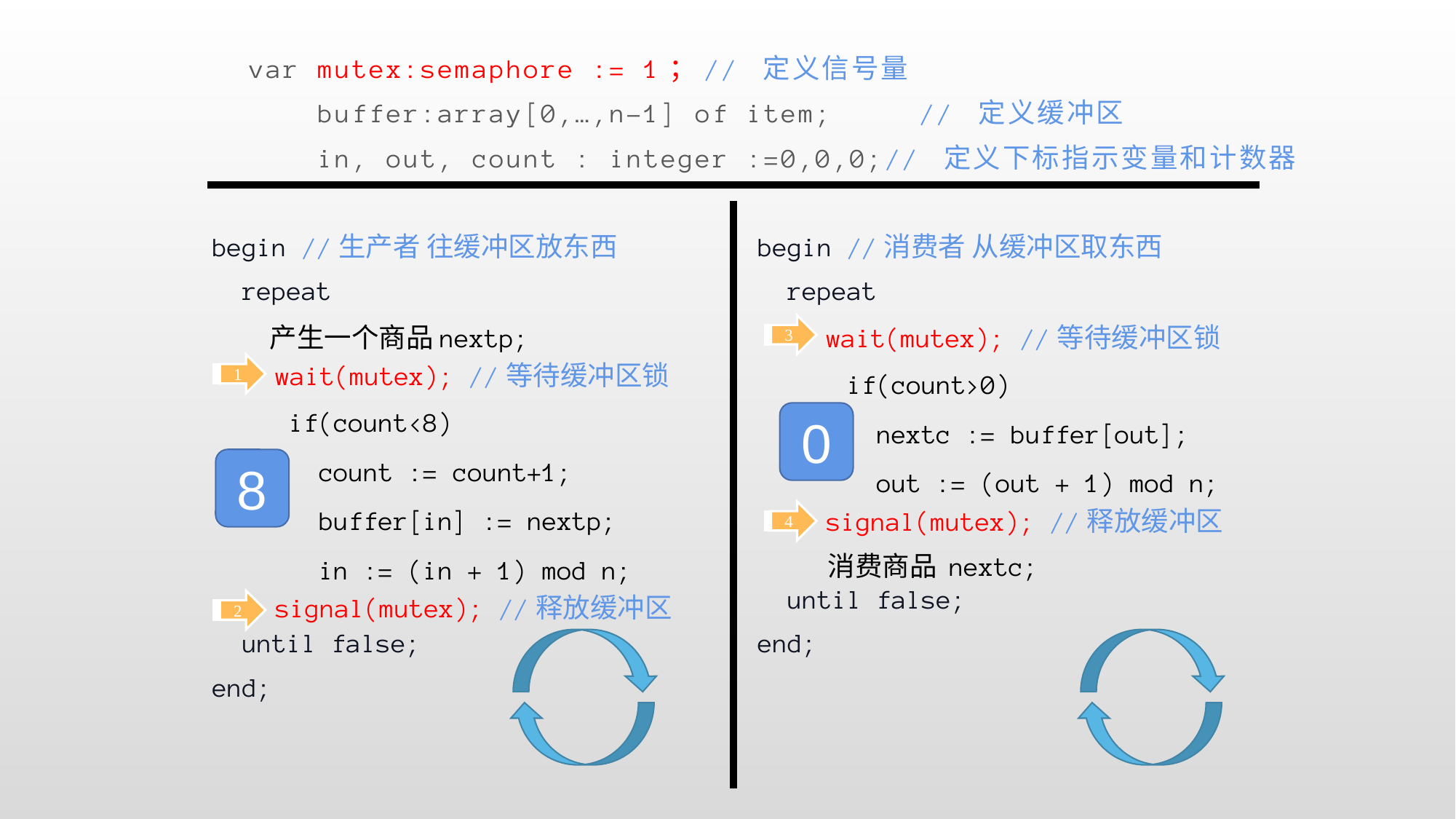

var mutex:semaphore := 1；// 定义信号量
    buffer:array[0,…,n-1] of item;     // 定义缓冲区
    in, out, count : integer :=0,0,0;// 定义下标指示变量和计数器
begin //生产者 往缓冲区放东西
  repeat

  until false;
end;
begin //消费者 从缓冲区取东西
  repeat

  until false;
end;
产生一个商品nextp;
wait(mutex); //等待缓冲区锁
3
      if(count>0)
        nextc := buffer[out];
        out := (out + 1) mod n;
1
wait(mutex); //等待缓冲区锁
     if(count<8)
       count := count+1;
       buffer[in] := nextp;
       in := (in + 1) mod n;
0
8
signal(mutex); //释放缓冲区
4
消费商品 nextc;
signal(mutex); //释放缓冲区
2